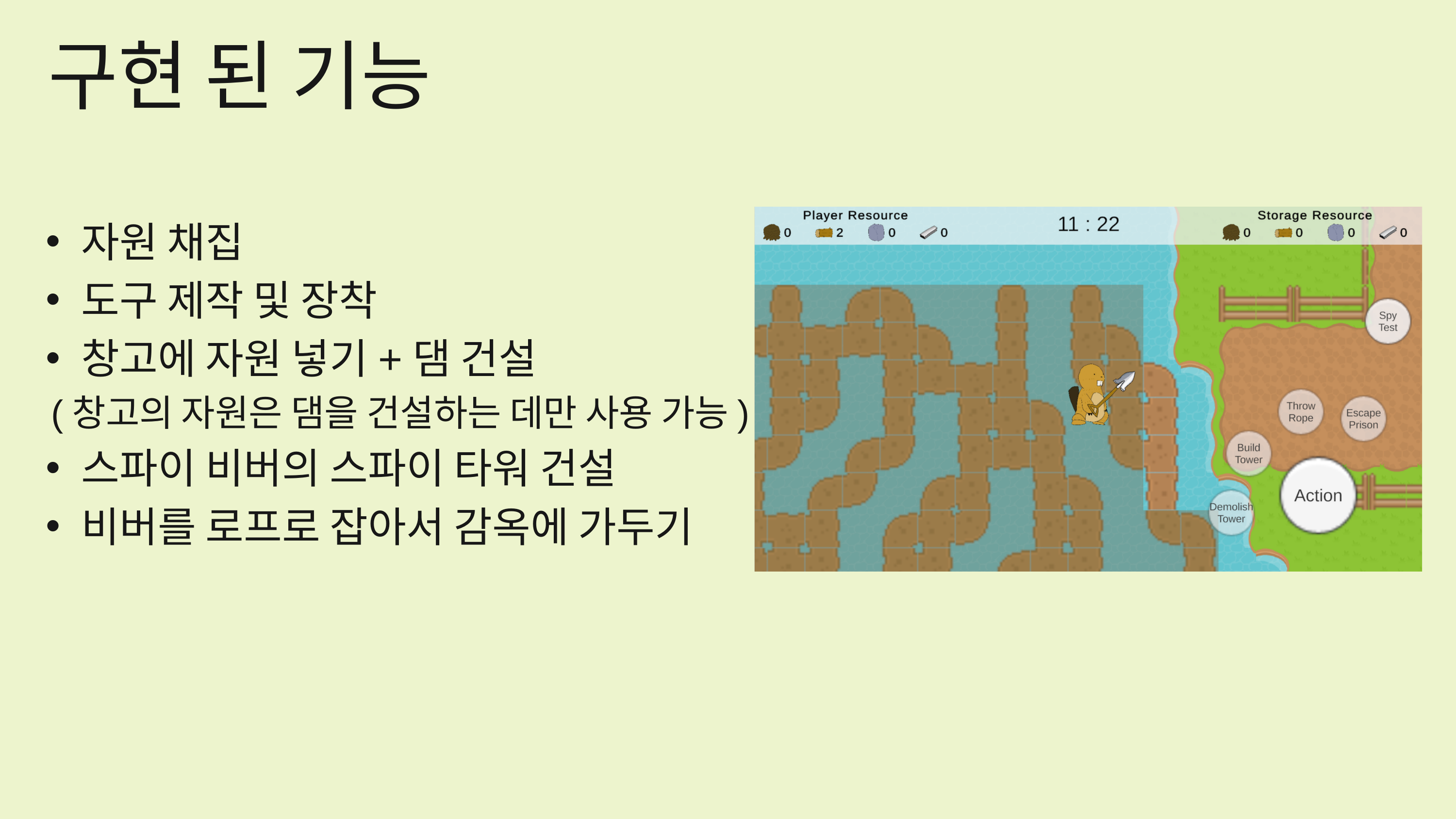

구현 된 기능
자원 채집
도구 제작 및 장착
창고에 자원 넣기+댐 건설
    (창고의 자원은 댐을 건설하는 데만 사용 가능)
스파이 비버의 스파이 타워 건설
비버를 로프로 잡아서 감옥에 가두기